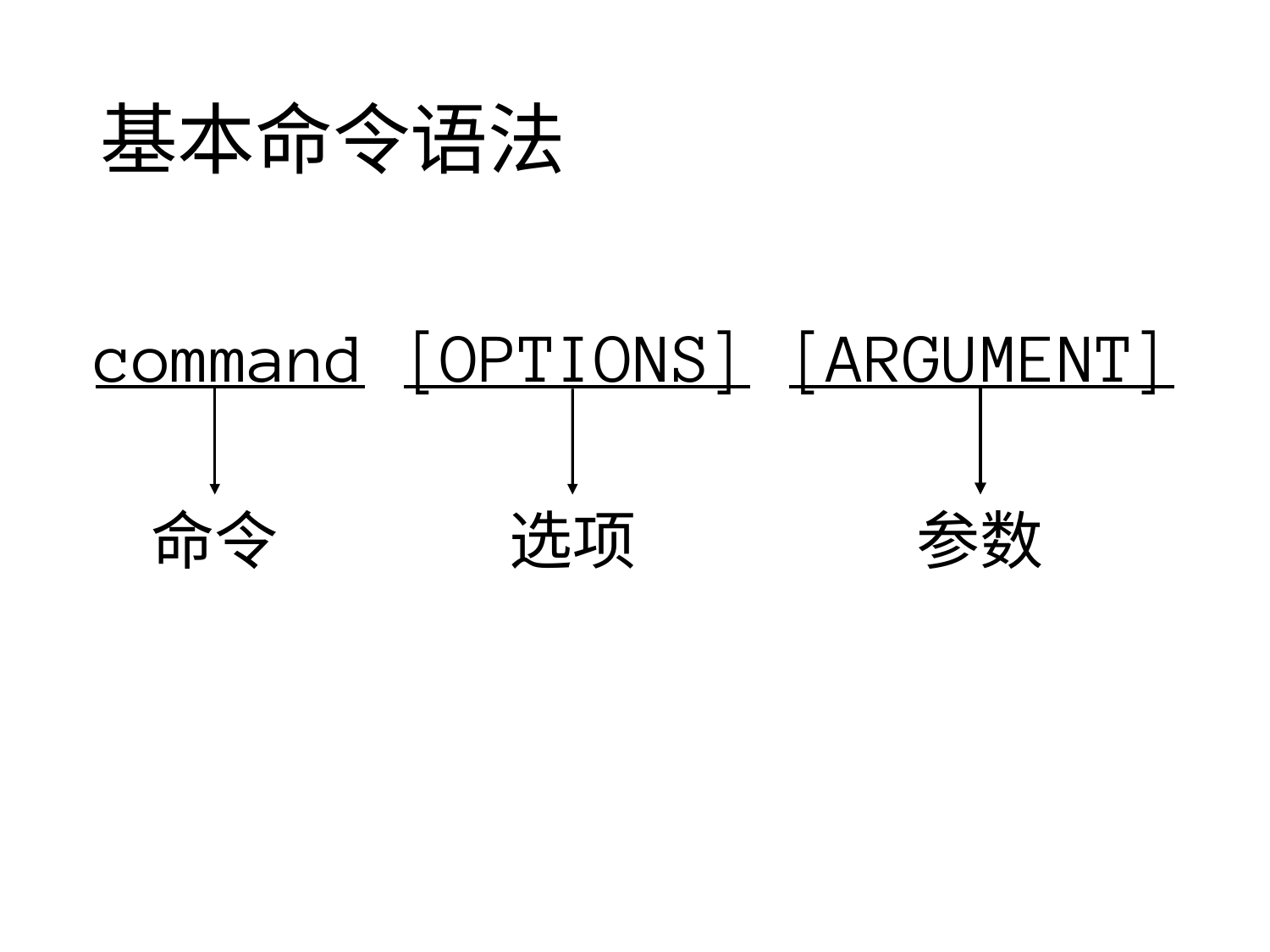

# 基本命令语法
command [OPTIONS] [ARGUMENT]
参数
命令
选项